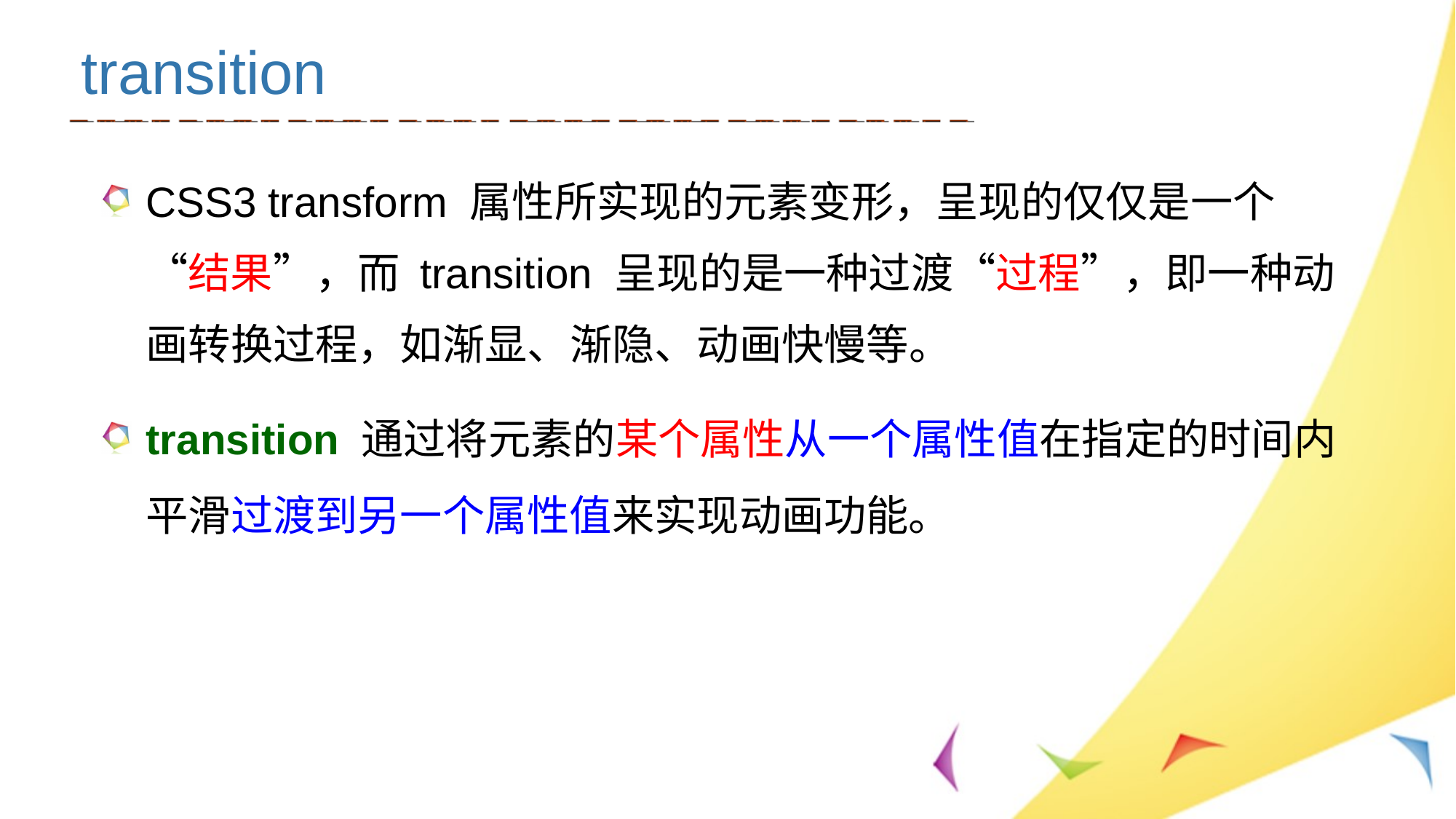

transition
CSS3 transform 属性所实现的元素变形，呈现的仅仅是一个“结果”，而 transition 呈现的是一种过渡“过程”，即一种动画转换过程，如渐显、渐隐、动画快慢等。
transition 通过将元素的某个属性从一个属性值在指定的时间内平滑过渡到另一个属性值来实现动画功能。